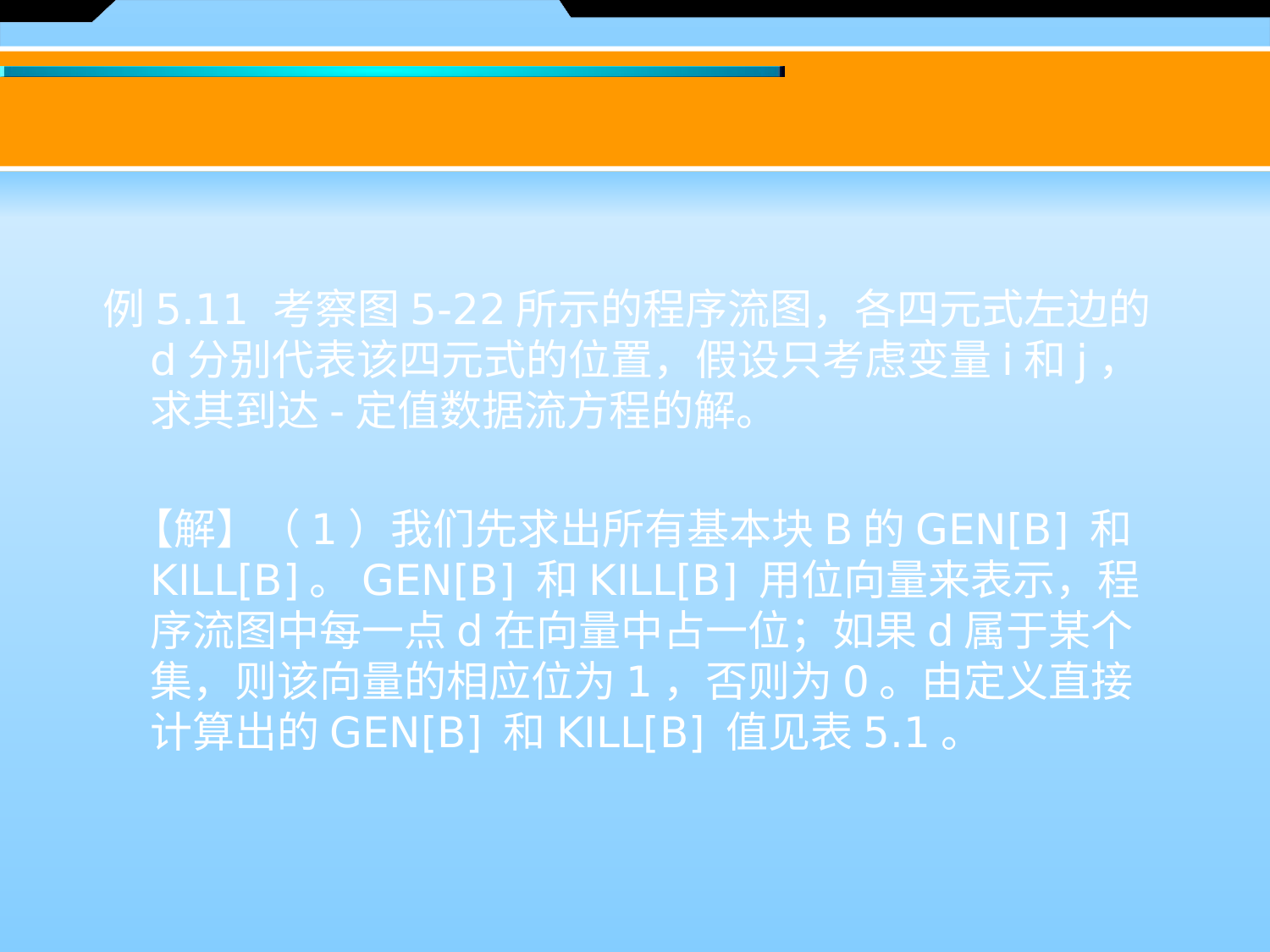

#
例5.11 考察图5-22所示的程序流图，各四元式左边的d分别代表该四元式的位置，假设只考虑变量i和j，求其到达-定值数据流方程的解。

  【解】（1）我们先求出所有基本块B的GEN[B] 和KILL[B]。GEN[B] 和KILL[B] 用位向量来表示，程序流图中每一点d在向量中占一位；如果d属于某个集，则该向量的相应位为1，否则为0。由定义直接计算出的GEN[B] 和KILL[B] 值见表5.1。